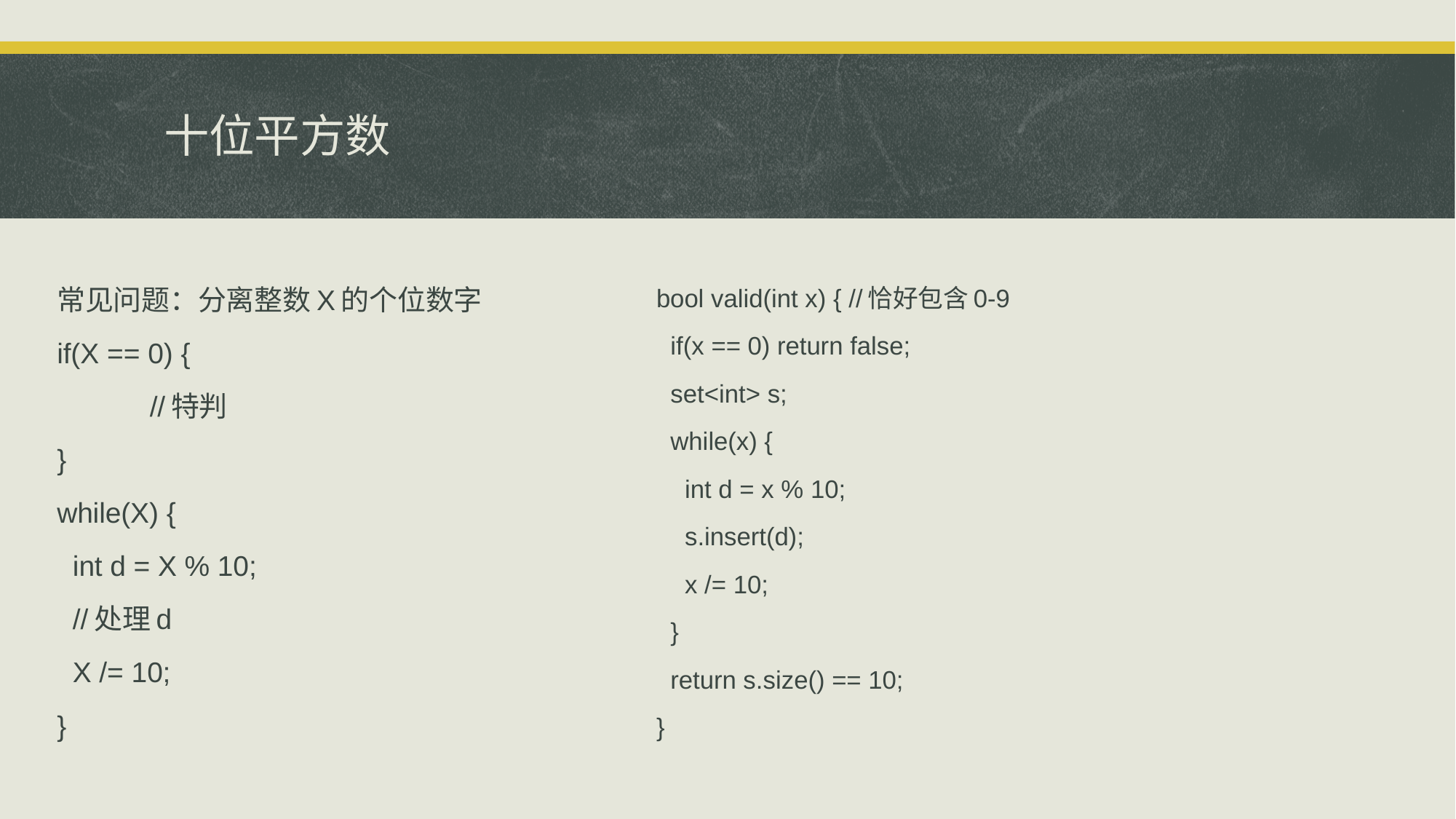

# 十位平方数
常见问题：分离整数X的个位数字
if(X == 0) {
	//特判
}
while(X) {
  int d = X % 10;
  //处理d
  X /= 10;
}
bool valid(int x) { //恰好包含0-9
  if(x == 0) return false;
  set<int> s;
  while(x) {
    int d = x % 10;
    s.insert(d);
    x /= 10;
  }
  return s.size() == 10;
}